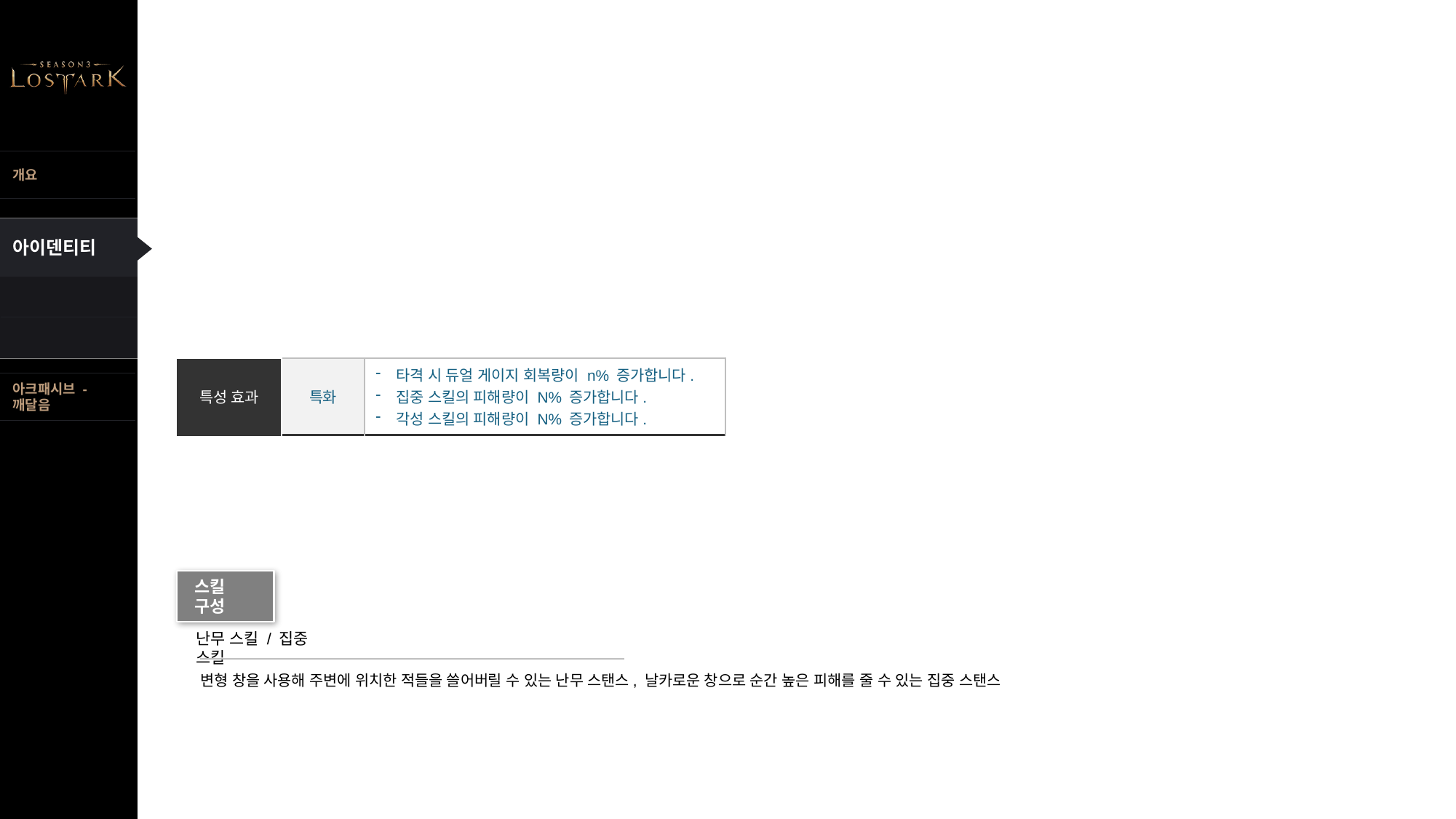

| 특성 효과 | 특화 | 타격 시 듀얼 게이지 회복량이 n% 증가합니다. 집중 스킬의 피해량이 N% 증가합니다. 각성 스킬의 피해량이 N% 증가합니다. |
| --- | --- | --- |
스킬 구성
난무 스킬 / 집중 스킬
변형 창을 사용해 주변에 위치한 적들을 쓸어버릴 수 있는 난무 스탠스, 날카로운 창으로 순간 높은 피해를 줄 수 있는 집중 스탠스